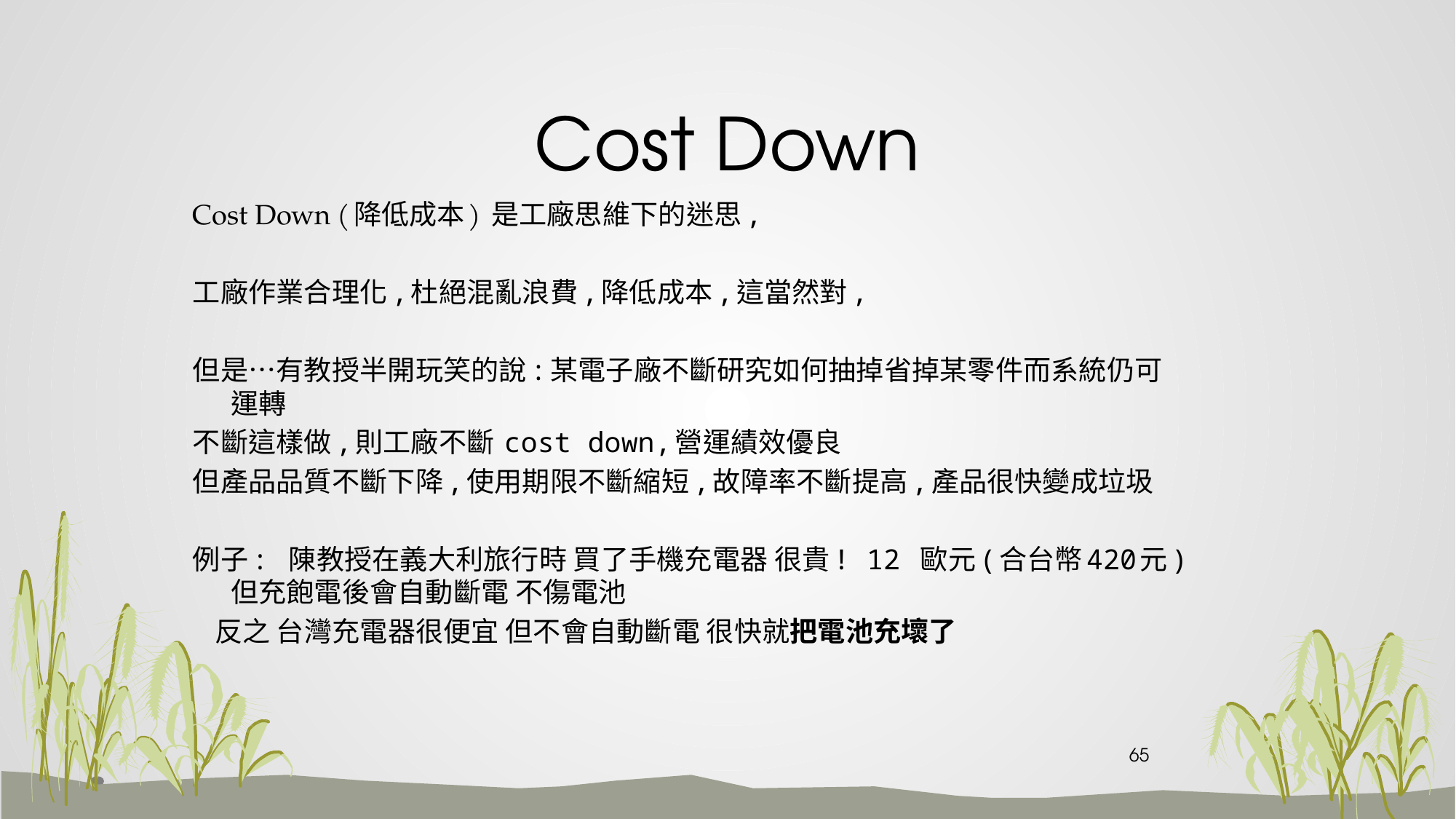

# Cost Down
Cost Down (降低成本) 是工廠思維下的迷思,

工廠作業合理化,杜絕混亂浪費,降低成本,這當然對,

但是…有教授半開玩笑的說:某電子廠不斷研究如何抽掉省掉某零件而系統仍可運轉
不斷這樣做,則工廠不斷 cost down,營運績效優良
但產品品質不斷下降,使用期限不斷縮短,故障率不斷提高,產品很快變成垃圾

例子: 陳教授在義大利旅行時 買了手機充電器 很貴! 12 歐元(合台幣420元) 但充飽電後會自動斷電 不傷電池
   反之 台灣充電器很便宜 但不會自動斷電 很快就把電池充壞了

65